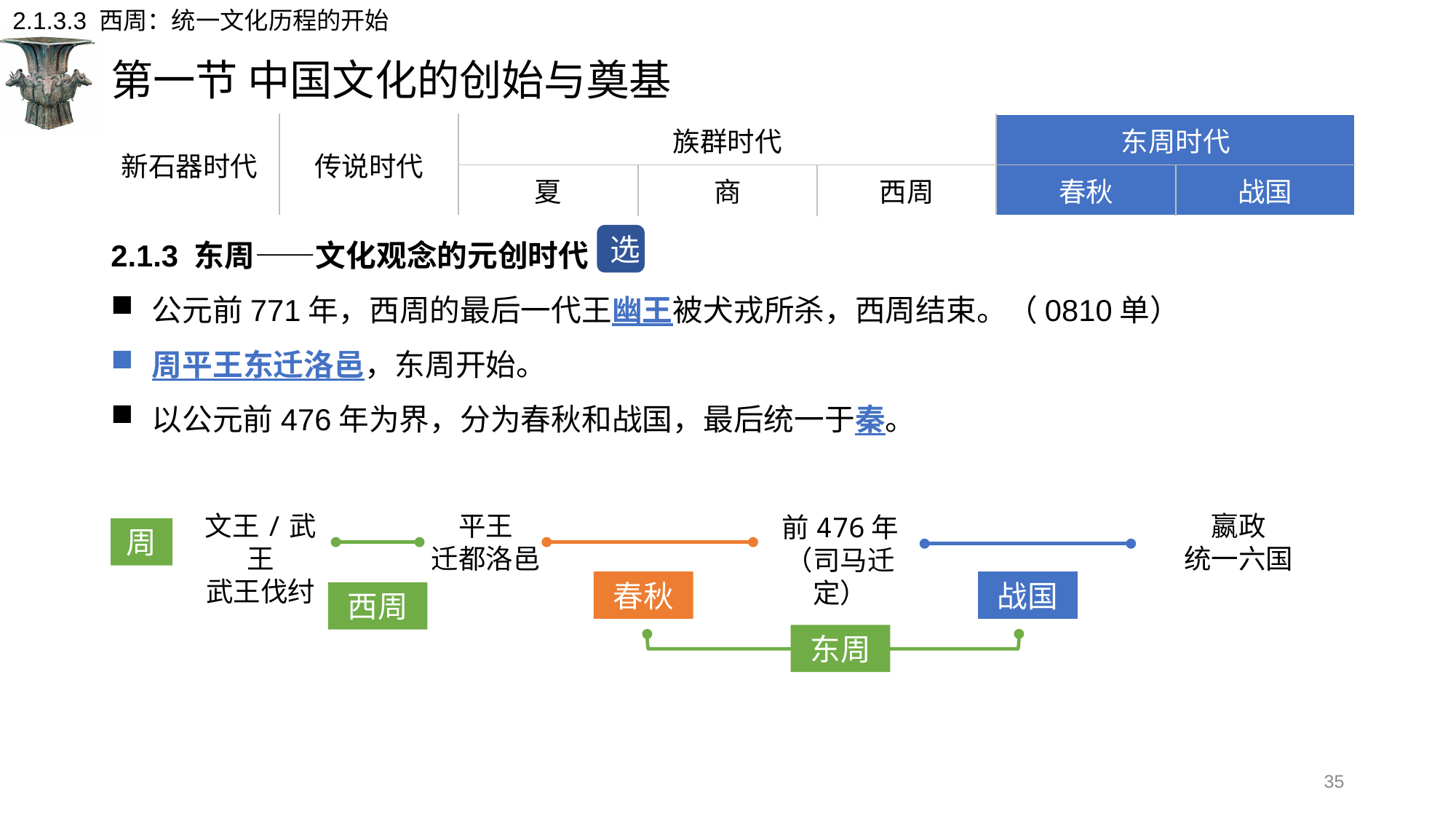

2.1.3.3 西周：统一文化历程的开始
# 第一节 中国文化的创始与奠基
| 新石器时代 | 传说时代 | 族群时代 |  |  | 东周时代 |  |
| --- | --- | --- | --- | --- | --- | --- |
|  |  | 夏 | 商 | 西周 | 春秋 | 战国 |
2.1.3 东周——文化观念的元创时代
公元前771年，西周的最后一代王幽王被犬戎所杀，西周结束。（0810单）
周平王东迁洛邑，东周开始。
以公元前476年为界，分为春秋和战国，最后统一于秦。
选

嬴政
统一六国
文王/武王
武王伐纣
平王
迁都洛邑
前476年
（司马迁定）
周
春秋
战国
西周
东周
35